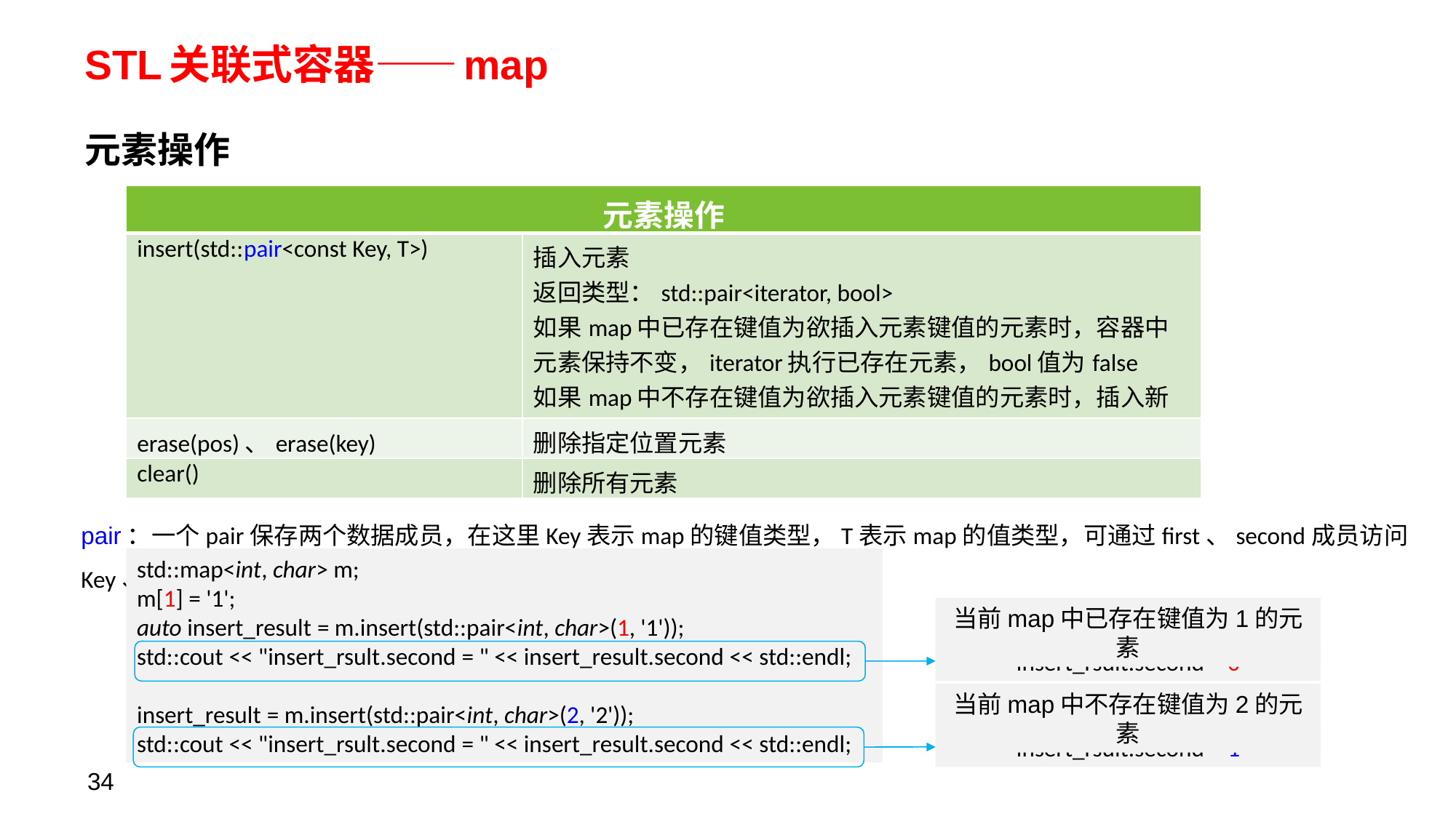

# STL关联式容器——map
元素操作
| 元素操作 |  |
| --- | --- |
| insert(std::pair<const Key, T>) | 插入元素 返回类型：std::pair<iterator, bool> 如果map中已存在键值为欲插入元素键值的元素时，容器中元素保持不变，iterator执行已存在元素，bool值为false 如果map中不存在键值为欲插入元素键值的元素时，插入新元素，iterator执行插入新元素，bool值为true |
| erase(pos)、erase(key) | 删除指定位置元素 |
| clear() | 删除所有元素 |
pair：一个pair保存两个数据成员，在这里Key表示map的键值类型，T表示map的值类型，可通过first、second成员访问Key、T
std::map<int, char> m;
m[1] = '1';
auto insert_result = m.insert(std::pair<int, char>(1, '1'));
std::cout << "insert_rsult.second = " << insert_result.second << std::endl;
insert_result = m.insert(std::pair<int, char>(2, '2'));
std::cout << "insert_rsult.second = " << insert_result.second << std::endl;
当前map中已存在键值为1的元素

insert_rsult.second = 0
当前map中不存在键值为2的元素

insert_rsult.second = 1
34